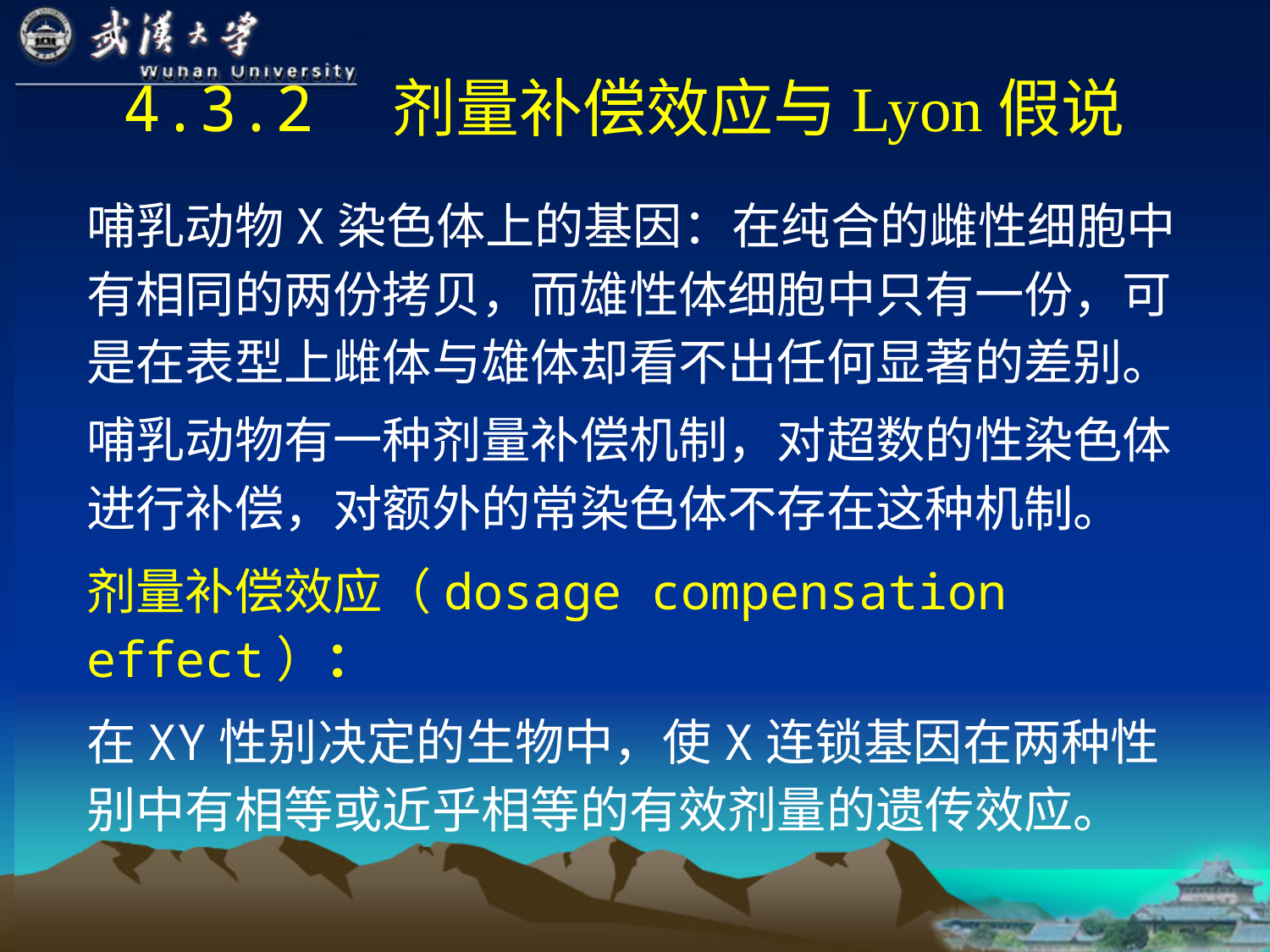

# 4.3.2　剂量补偿效应与Lyon假说
哺乳动物X染色体上的基因：在纯合的雌性细胞中有相同的两份拷贝，而雄性体细胞中只有一份，可是在表型上雌体与雄体却看不出任何显著的差别。
哺乳动物有一种剂量补偿机制，对超数的性染色体进行补偿，对额外的常染色体不存在这种机制。
剂量补偿效应（dosage compensation effect）：
在XY性别决定的生物中，使X连锁基因在两种性别中有相等或近乎相等的有效剂量的遗传效应。